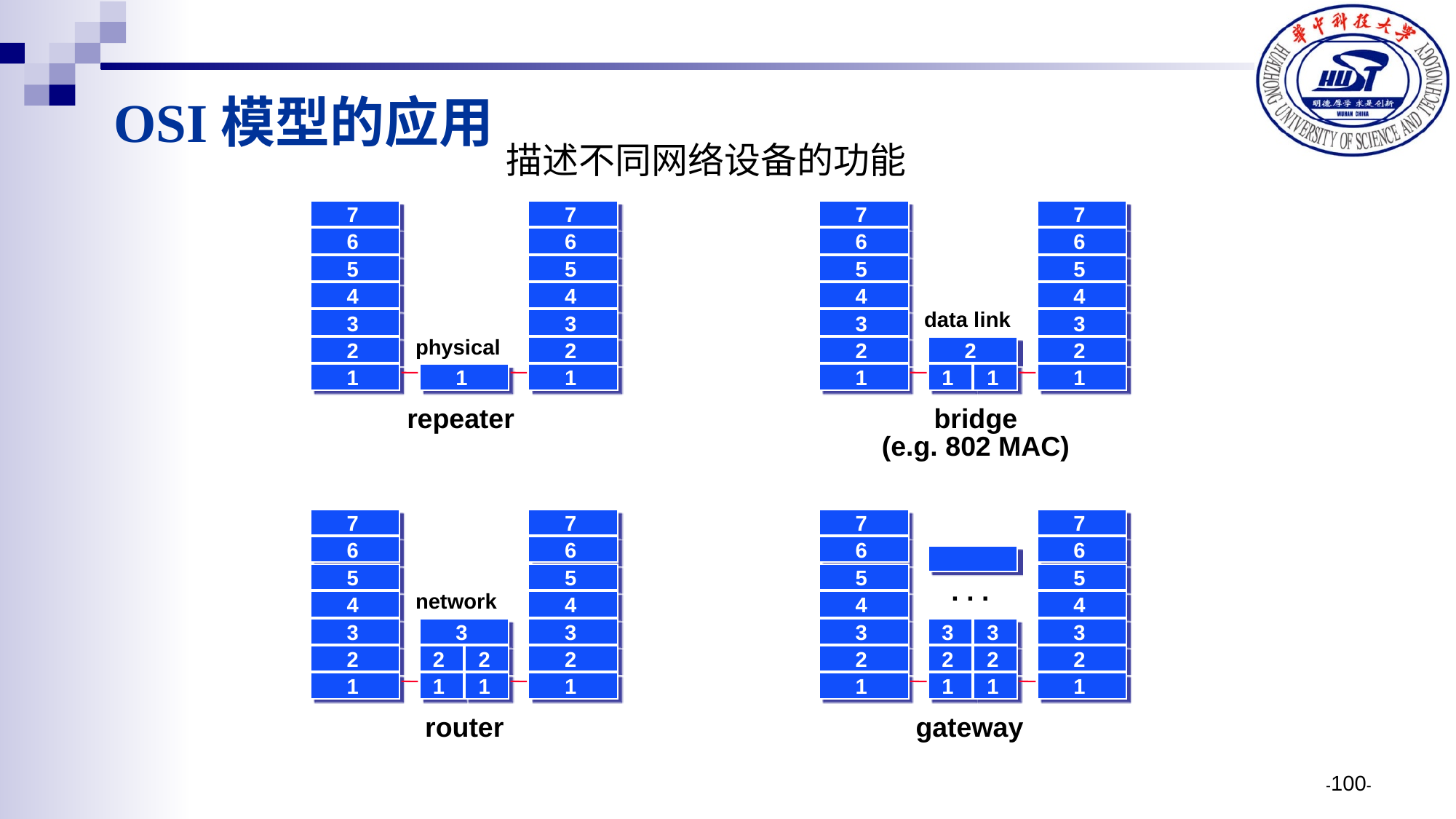

# OSI模型的应用
描述不同网络设备的功能
7

7

7

7

6

6

6

6

5

5

5

5

4

4

4

4

3

3

3

3

data link
2

2

2

2

2

physical
1

1

1

1

1

1

1

repeater
bridge
(e.g. 802 MAC)
7

7

7

7

6

6

6

6

5

5

5

5

. . .
4

4

4

4

network
3

3

3

3

3

3

3

2

2

2

2

2

2

2

2

1

1

1

1

1

1

1

1

router
gateway
-100-